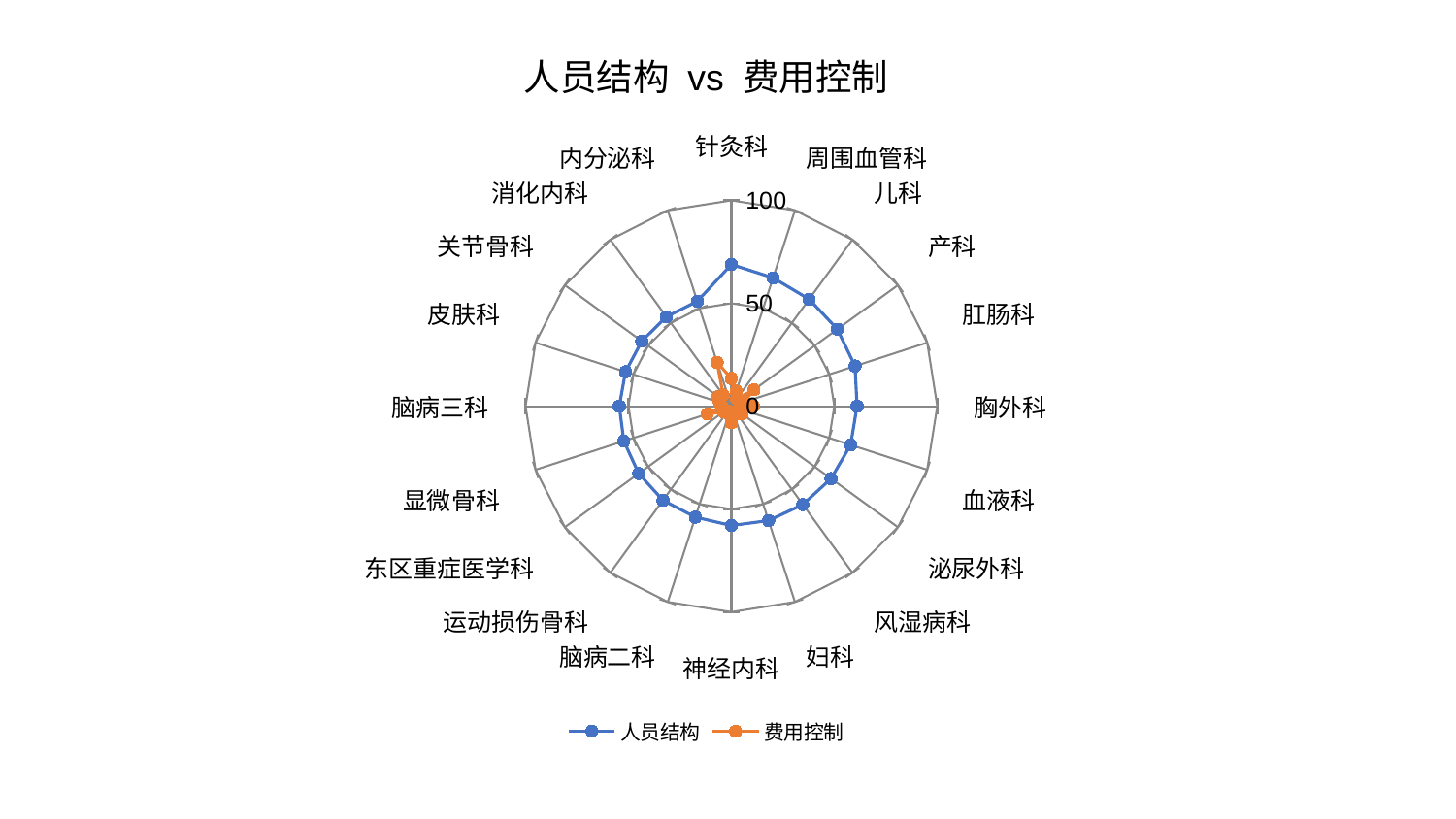

### Chart: 人员结构 vs 费用控制

| Category | 人员结构 | 费用控制 |
|---|---|---|
| 针灸科 | 68.84838999472922 | 13.485852576570748 |
| 周围血管科 | 65.57949100542523 | 7.648178871714931 |
| 儿科 | 64.26483771475763 | 4.3722632836240765 |
| 产科 | 63.65471028787991 | 13.551038809933805 |
| 肛肠科 | 63.164174877567085 | 6.409342394791204 |
| 胸外科 | 61.05209818111784 | 10.601286761681711 |
| 血液科 | 60.90835740435315 | 4.1192933432413 |
| 泌尿外科 | 59.84717535681124 | 6.385638520474159 |
| 风湿病科 | 59.05211198162183 | 4.399354958655267 |
| 妇科 | 58.44455005050135 | 3.472069517249504 |
| 神经内科 | 57.99341502875526 | 8.105673157776067 |
| 脑病二科 | 56.69461773715861 | 3.9210439077380017 |
| 运动损伤骨科 | 56.53139564644016 | 2.874286572189229 |
| 东区重症医学科 | 55.649271777410746 | 4.700850233287238 |
| 显微骨科 | 54.93028333648826 | 12.288499125105526 |
| 脑病三科 | 54.44665752949831 | 4.606162446300871 |
| 皮肤科 | 54.0771090299728 | 6.119602172613776 |
| 关节骨科 | 53.81178893275821 | 7.847929436596462 |
| 消化内科 | 53.688533474259906 | 6.753641732239685 |
| 内分泌科 | 53.59913096327622 | 22.359528333673072 |
93